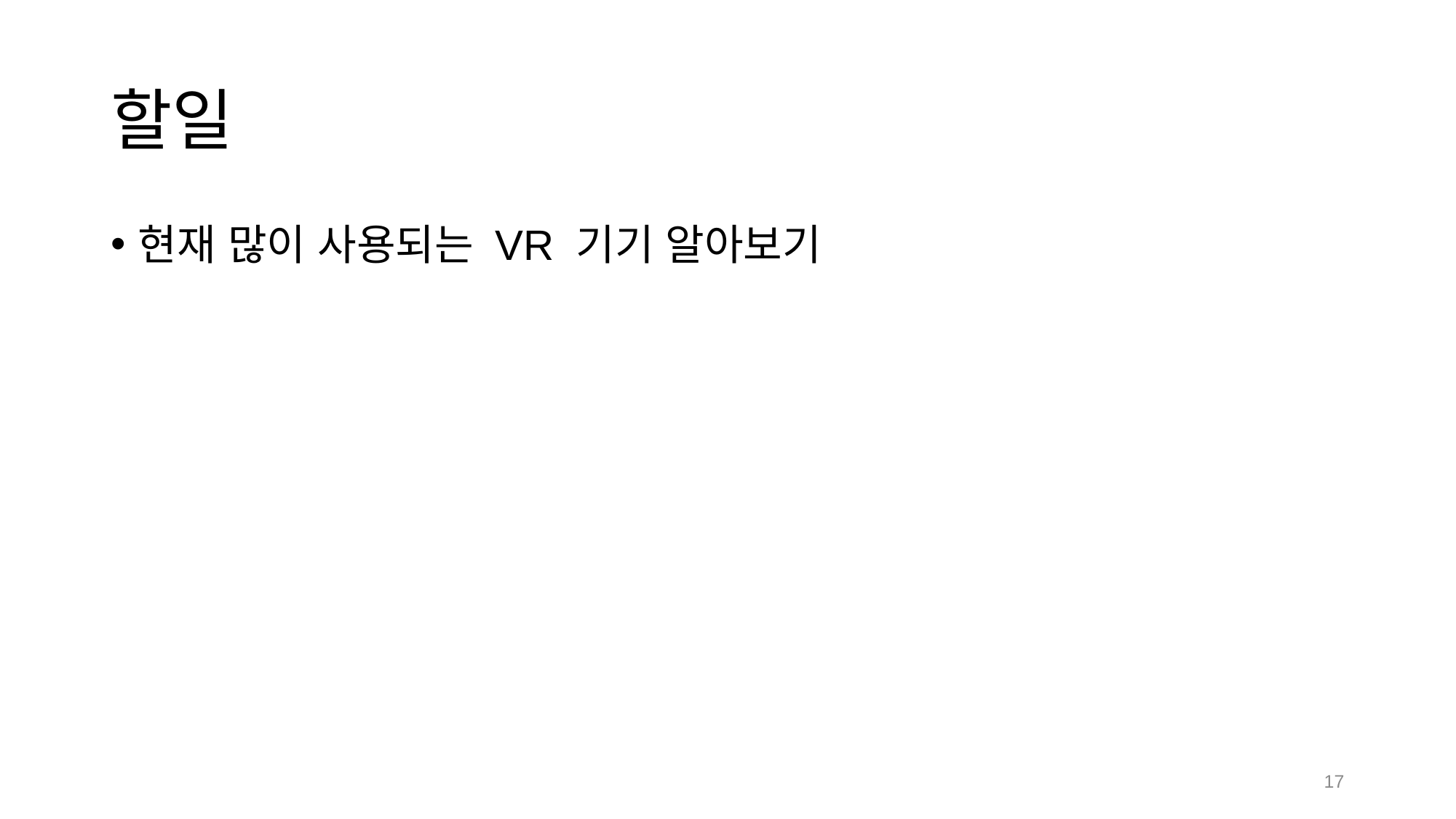

# 할일
현재 많이 사용되는 VR 기기 알아보기
17